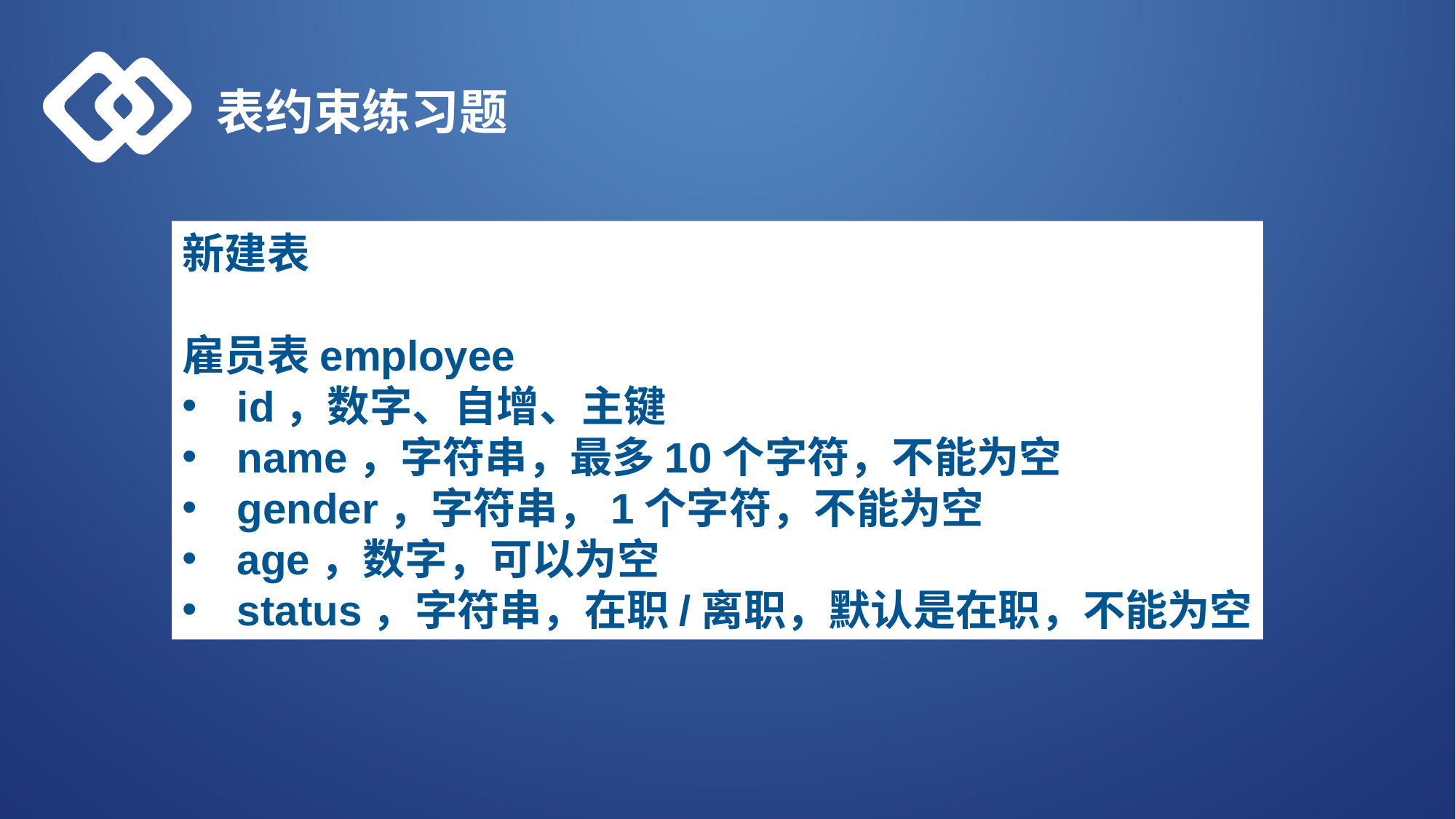

表约束练习题

新建表

雇员表employee
id，数字、自增、主键
name，字符串，最多10个字符，不能为空
gender，字符串，1个字符，不能为空
age，数字，可以为空
status，字符串，在职/离职，默认是在职，不能为空